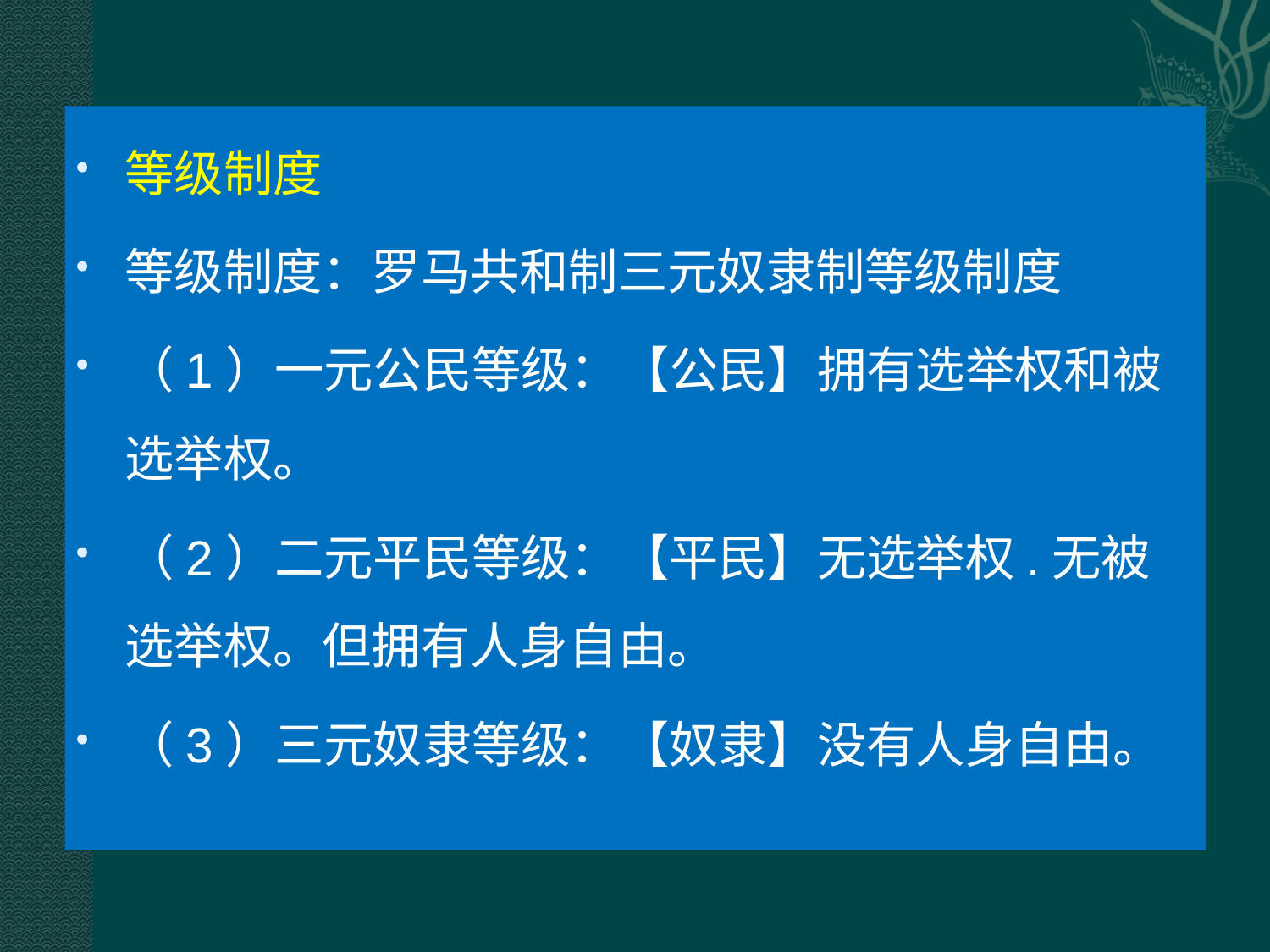

等级制度
等级制度：罗马共和制三元奴隶制等级制度
（1）一元公民等级：【公民】拥有选举权和被选举权。
（2）二元平民等级：【平民】无选举权.无被选举权。但拥有人身自由。
（3）三元奴隶等级：【奴隶】没有人身自由。